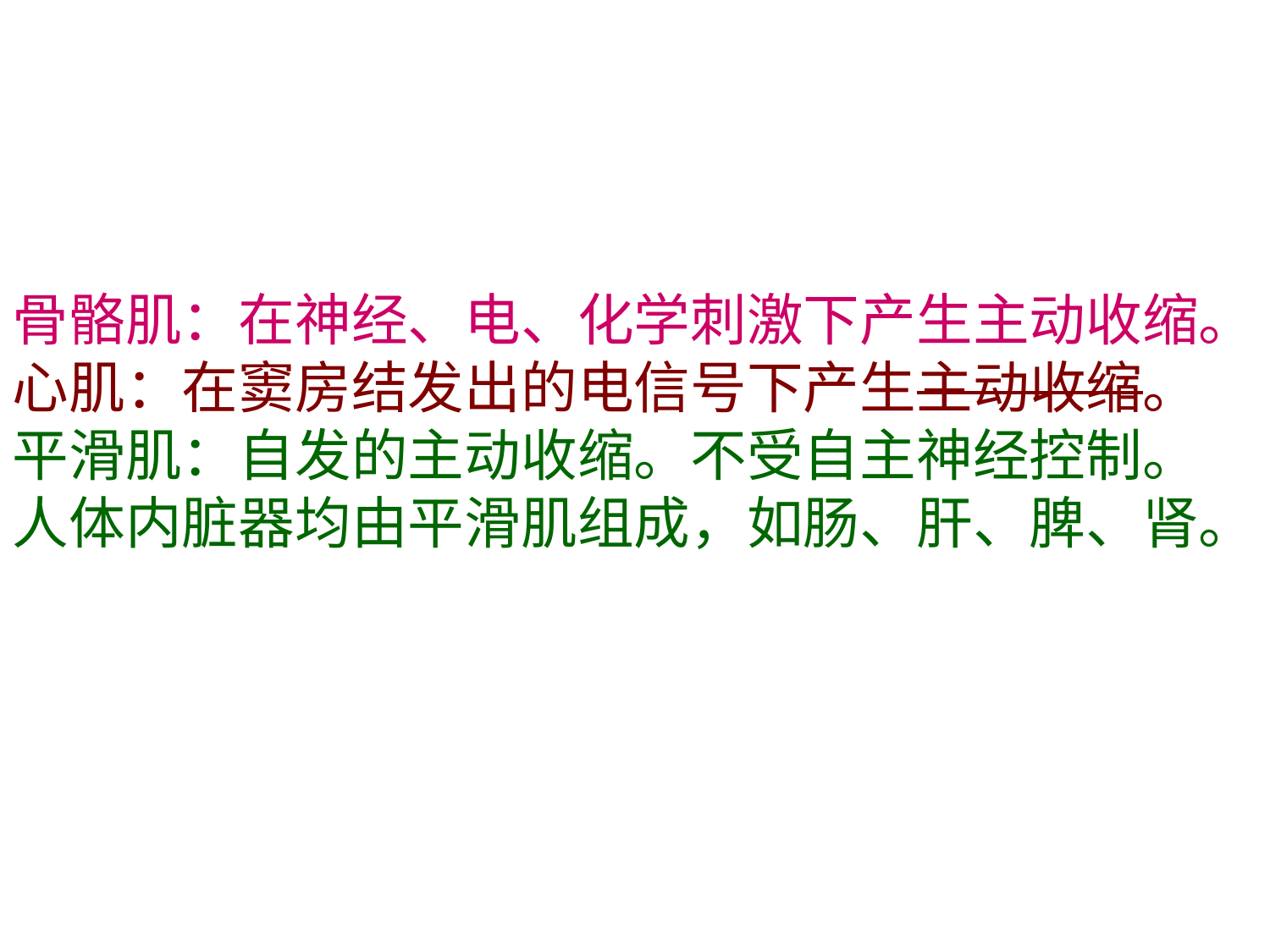

骨骼肌：在神经、电、化学刺激下产生主动收缩。
心肌：在窦房结发出的电信号下产生主动收缩。
平滑肌：自发的主动收缩。不受自主神经控制。
人体内脏器均由平滑肌组成，如肠、肝、脾、肾。